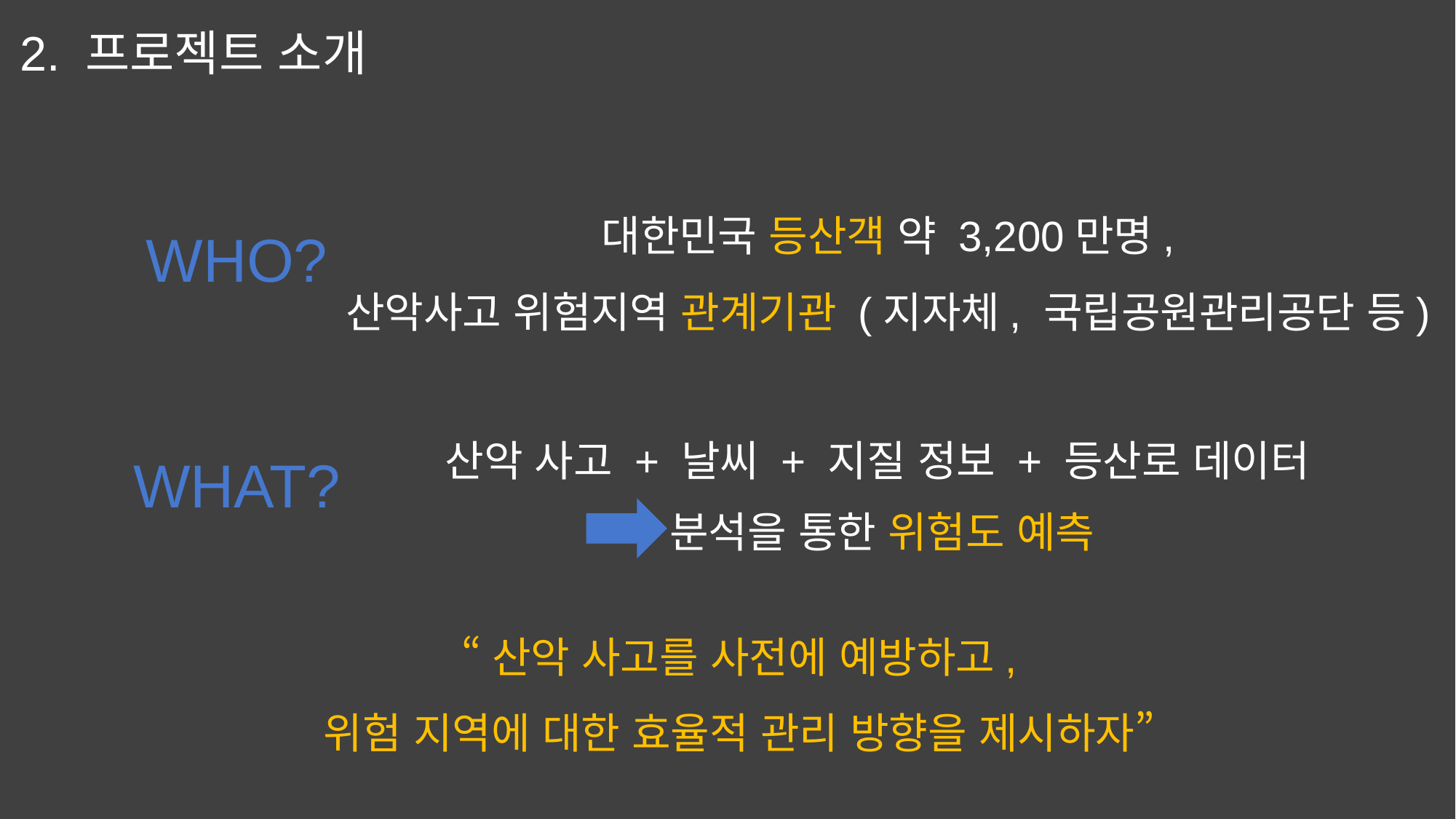

2. 프로젝트 소개
대한민국 등산객 약 3,200만명,
산악사고 위험지역 관계기관 (지자체, 국립공원관리공단 등)
WHO?
산악 사고 + 날씨 + 지질 정보 + 등산로 데이터
WHAT?
분석을 통한 위험도 예측

“산악 사고를 사전에 예방하고,
위험 지역에 대한 효율적 관리 방향을 제시하자”